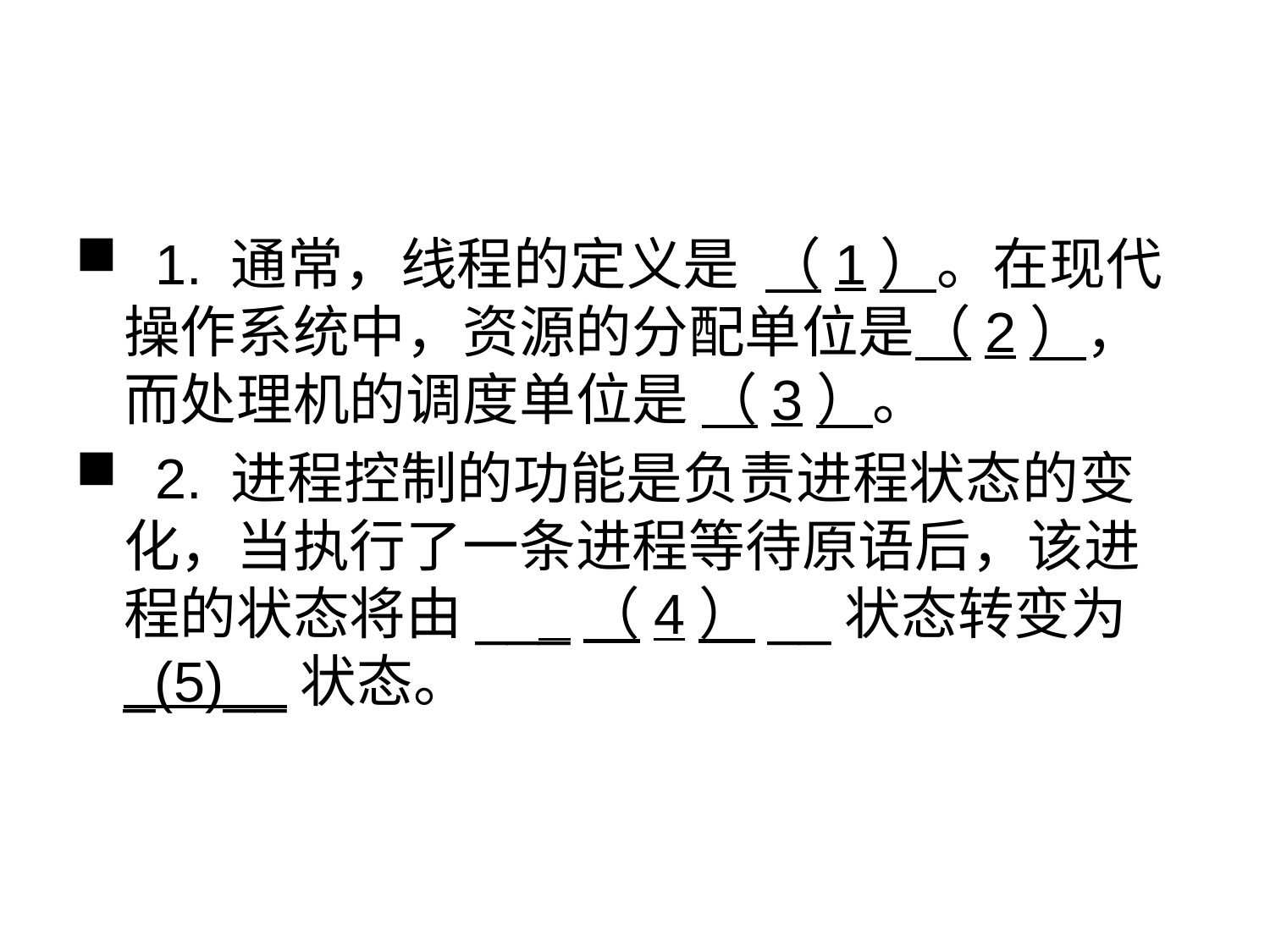

#
  1. 通常，线程的定义是  （1）。在现代操作系统中，资源的分配单位是（2），而处理机的调度单位是 （3）。
  2. 进程控制的功能是负责进程状态的变化，当执行了一条进程等待原语后，该进程的状态将由___（4）__状态转变为_(5)__状态。